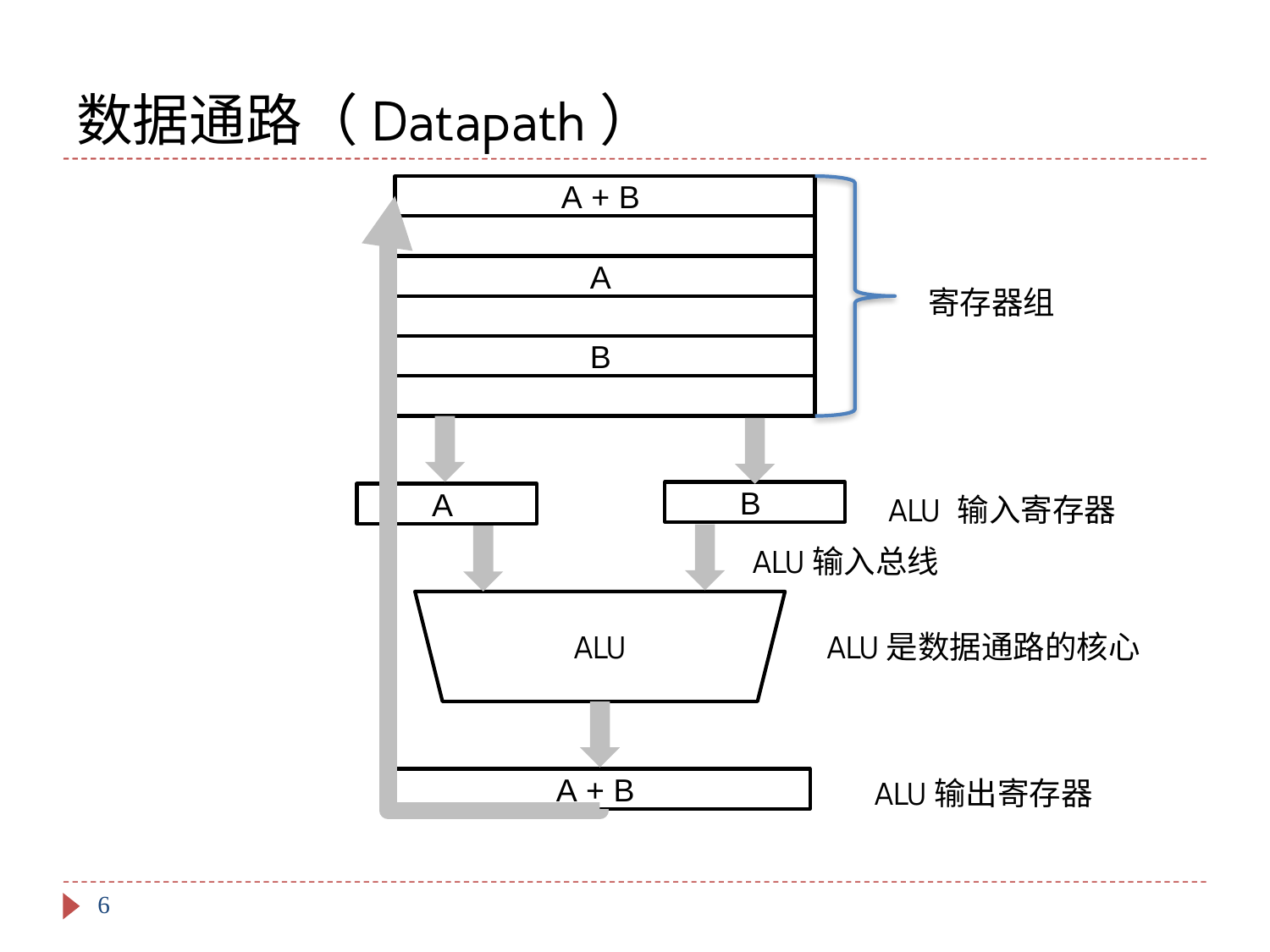

# 数据通路（Datapath）
A + B

A
寄存器组

B

B
A
ALU 输入寄存器

ALU输入总线

ALU
ALU是数据通路的核心

ALU输出寄存器
A + B
6